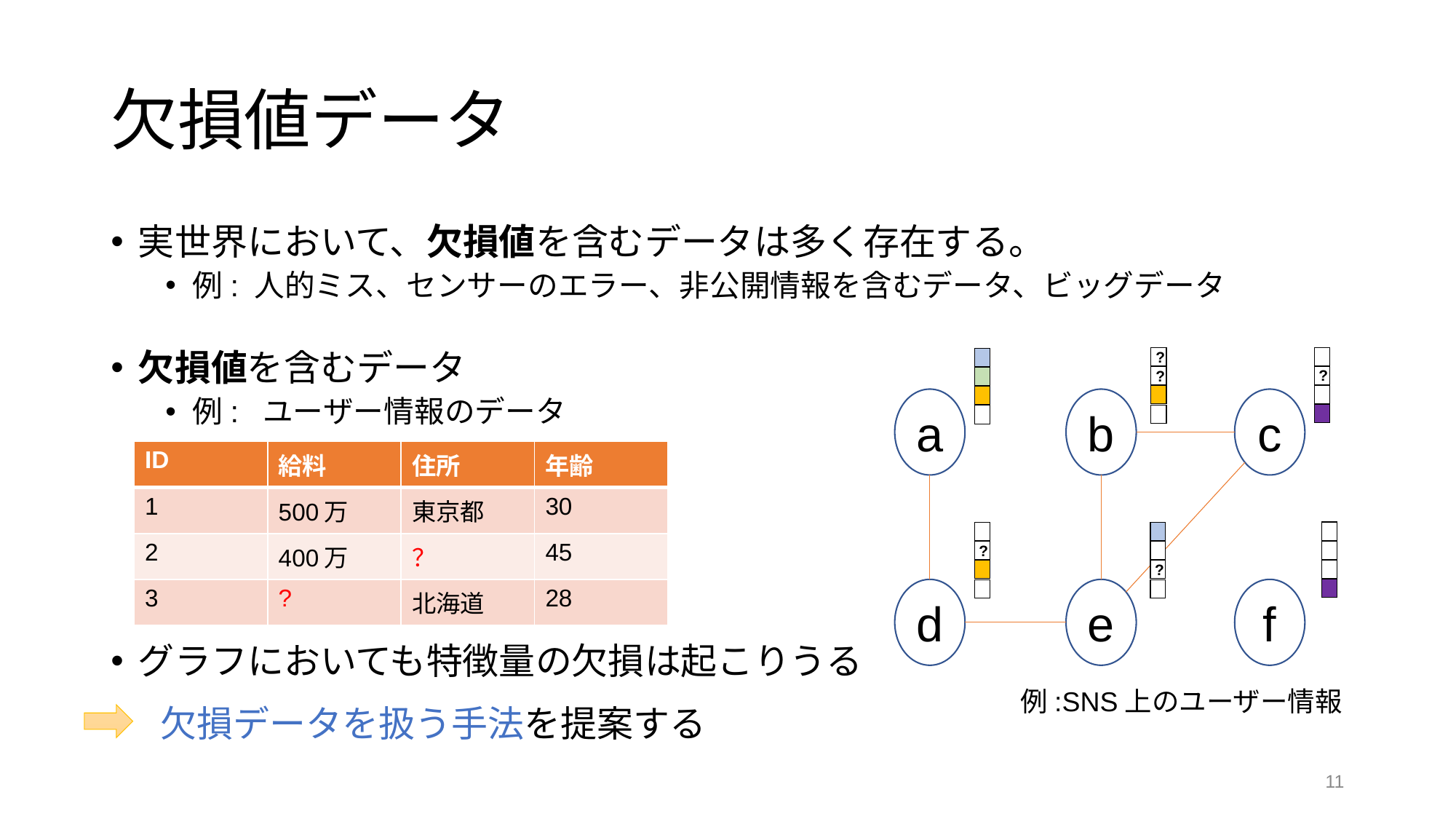

# 欠損値データ
実世界において、欠損値を含むデータは多く存在する。
例: 人的ミス、センサーのエラー、非公開情報を含むデータ、ビッグデータ

欠損値を含むデータ
例:  ユーザー情報のデータ

グラフにおいても特徴量の欠損は起こりうる

?

?
?

a
b
c
d
e
f

?

?

| ID | 給料 | 住所 | 年齢 |
| --- | --- | --- | --- |
| 1 | 500万 | 東京都 | 30 |
| 2 | 400万 | ？ | 45 |
| 3 | ? | 北海道 | 28 |
例:SNS上のユーザー情報
欠損データを扱う手法を提案する

11